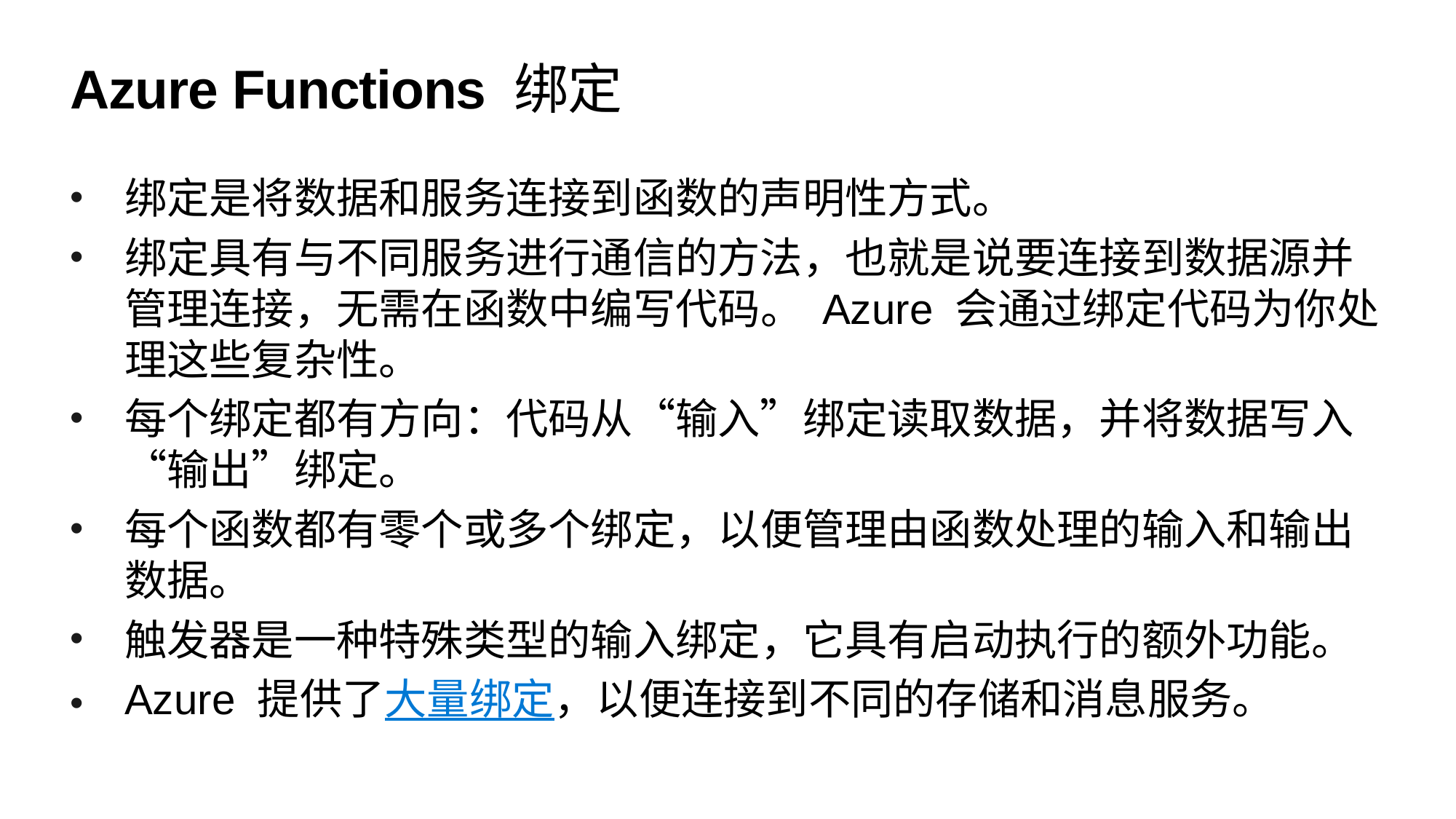

# Azure Functions 绑定
绑定是将数据和服务连接到函数的声明性方式。
绑定具有与不同服务进行通信的方法，也就是说要连接到数据源并管理连接，无需在函数中编写代码。 Azure 会通过绑定代码为你处理这些复杂性。
每个绑定都有方向：代码从“输入”绑定读取数据，并将数据写入“输出”绑定。
每个函数都有零个或多个绑定，以便管理由函数处理的输入和输出数据。
触发器是一种特殊类型的输入绑定，它具有启动执行的额外功能。
Azure 提供了大量绑定，以便连接到不同的存储和消息服务。